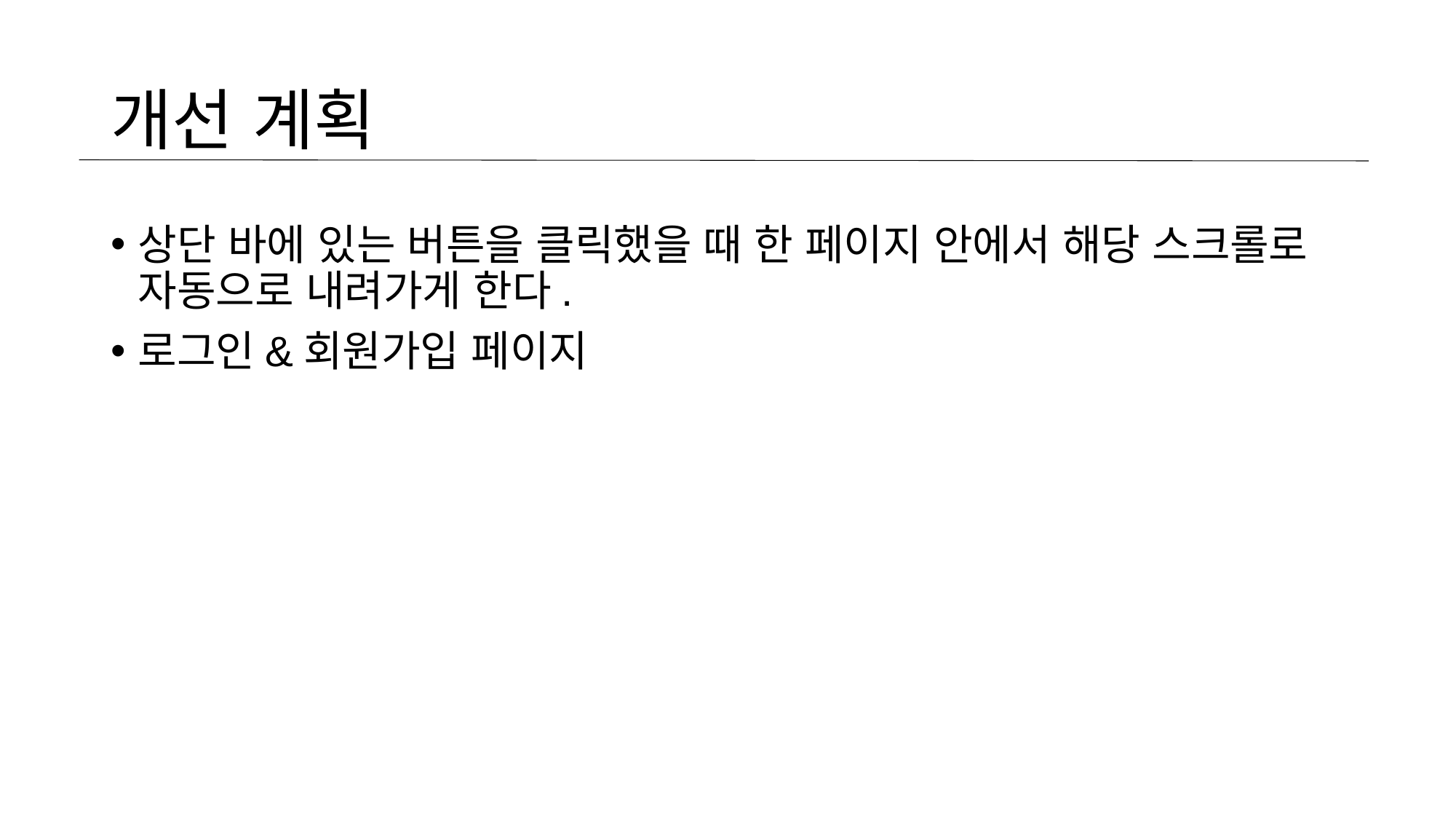

# 개선 계획
상단 바에 있는 버튼을 클릭했을 때 한 페이지 안에서 해당 스크롤로 자동으로 내려가게 한다.
로그인&회원가입 페이지